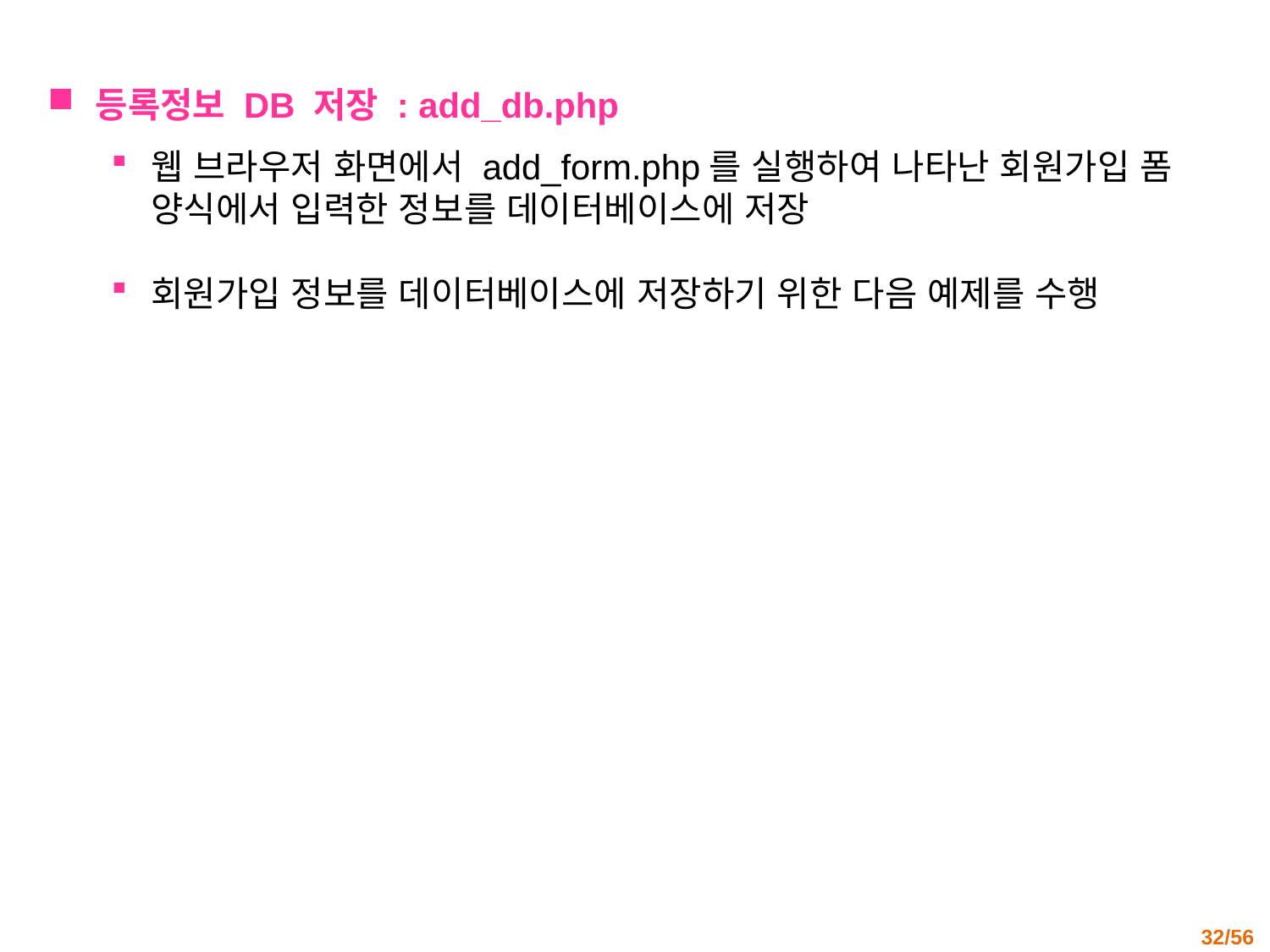

등록정보 DB 저장 : add_db.php

웹 브라우저 화면에서 add_form.php를 실행하여 나타난 회원가입 폼 양식에서 입력한 정보를 데이터베이스에 저장

회원가입 정보를 데이터베이스에 저장하기 위한 다음 예제를 수행